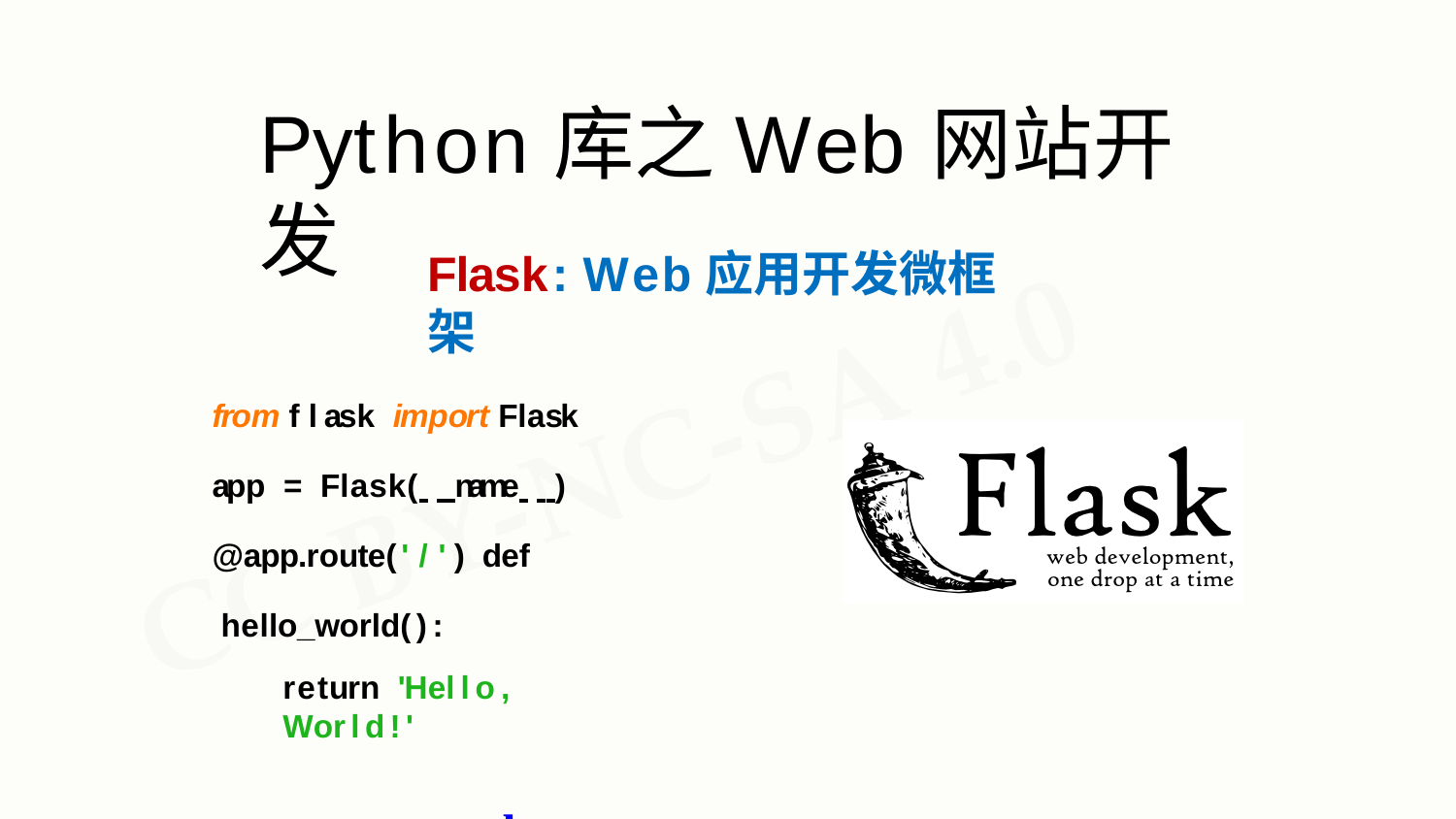

# Python库之Web网站开发
Flask: Web应用开发微框架

from flask  import Flask app  =  Flask(   name   )
@app.route('/') def  hello_world():
return  'Hello,  World!'

http://flask.pocoo.org